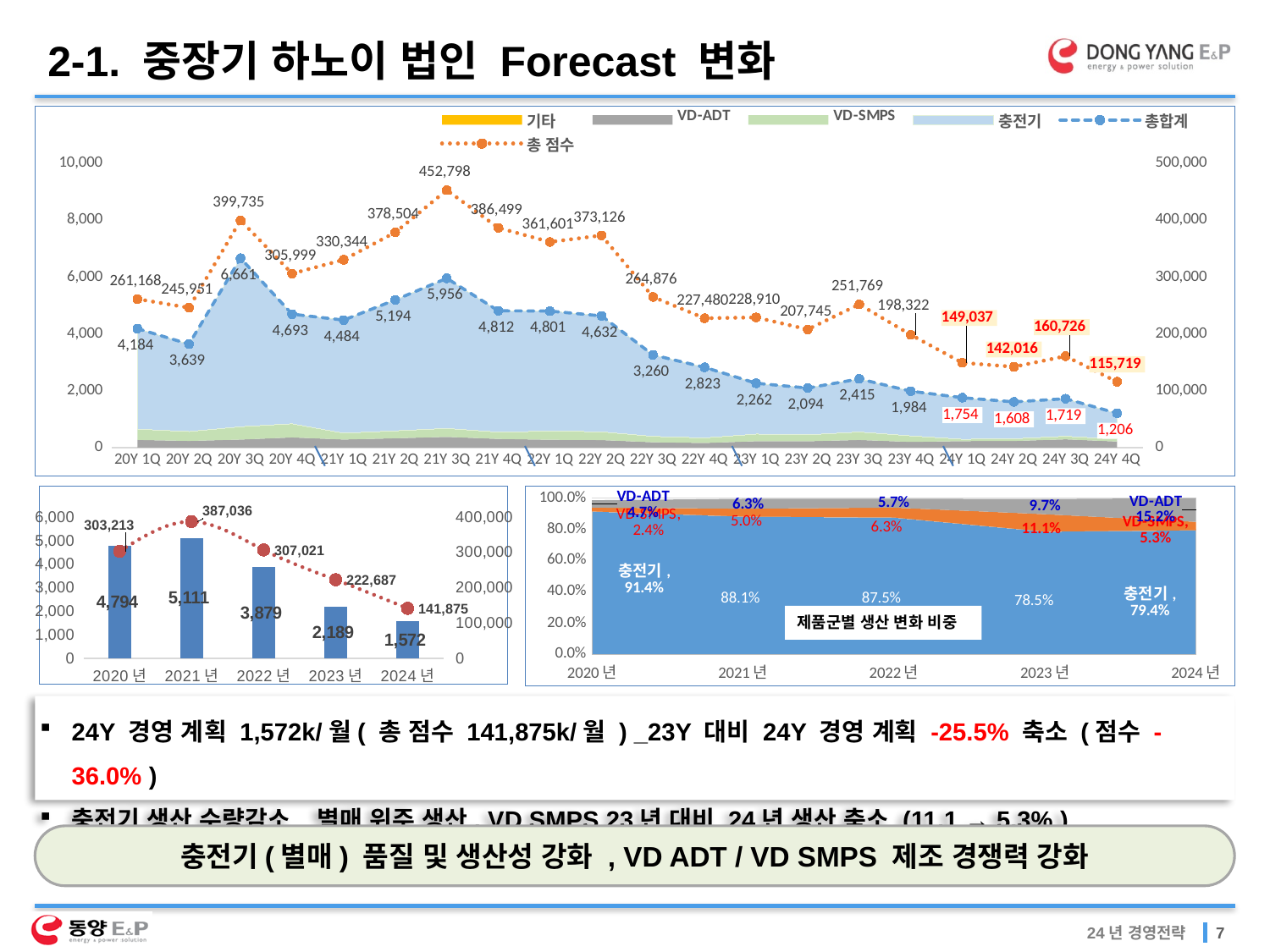

2-1. 중장기 하노이 법인 Forecast 변화

### Chart

| Category | 기타 | VD-ADT | VD-SMPS | 충전기 | 총합계 | 총 점수 |
|---|---|---|---|---|---|---|
| 20Y 1Q | 1.0 | 268.488 | 378.0 | 3536.512 | 4184.0 | 261168.0 |
| 20Y 2Q | 1.0 | 233.744 | 329.0 | 3075.256 | 3639.0 | 245951.0 |
| 20Y 3Q | 1.0 | 281.264 | 452.0 | 5926.736 | 6661.0 | 399735.0 |
| 20Y 4Q | 1.0 | 355.824 | 480.0 | 3856.176 | 4692.999999999999 | 305999.0 |
| 21Y 1Q | 1.0 | 282.492 | 224.20000000000002 | 3976.0 | 4483.692 | 330344.0 |
| 21Y 2Q | 1.0 | 327.222 | 259.7 | 4606.0 | 5193.922 | 378504.0 |
| 21Y 3Q | 1.0 | 375.228 | 297.8 | 5282.0 | 5956.028 | 452798.0 |
| 21Y 4Q | 1.0 | 303.156 | 240.60000000000002 | 4267.0 | 4811.756 | 386499.0 |
| 22Y 1Q | 1.0 | 273.657 | 302.463 | 4224.0 | 4801.12 | 361601.0 |
| 22Y 2Q | 1.0 | 264.024 | 291.816 | 4075.0 | 4631.84 | 373126.0 |
| 22Y 3Q | 1.0 | 185.82 | 205.38 | 2868.0 | 3260.2000000000003 | 264876.0 |
| 22Y 4Q | 1.0 | 160.911 | 177.849 | 2483.0 | 2822.76 | 227480.0 |
| 23Y 1Q | 1.0 | 223.0 | 252.0 | 1786.0 | 2262.0 | 228910.0 |
| 23Y 2Q | 1.0 | 221.0 | 226.0 | 1646.0 | 2094.0 | 207745.0 |
| 23Y 3Q | 1.0 | 267.0 | 281.0 | 1866.0 | 2415.0 | 251769.0 |
| 23Y 4Q | 1.0 | 198.0 | 213.0 | 1572.0 | 1984.0 | 198322.0 |
| 24Y 1Q | 1.0 | 227.0 | 64.0 | 1462.0 | 1754.0 | 149037.0 |
| 24Y 2Q | 3.0 | 229.0 | 79.0 | 1297.0 | 1608.0 | 142016.0 |
| 24Y 3Q | 3.0 | 288.0 | 107.0 | 1321.0 | 1719.0 | 160726.0 |
| 24Y 4Q | 3.0 | 210.0 | 84.0 | 909.0 | 1206.0 | 115719.0 |

### Chart

| Category | 완제품(월평균) | 점수(월평균) |
|---|---|---|
| 2020년 | 4794.0 | 303213.0 |
| 2021년 | 5111.0 | 387036.0 |
| 2022년 | 3879.0 | 307021.0 |
| 2023년 | 2189.0 | 222687.0 |
| 2024년 | 1572.0 | 141875.0 |

### Chart

| Category | 충전기 | VD-SMPS | VD-ADT |
|---|---|---|---|
| 2020년 | 0.914 | 0.024 | 0.047 |
| 2021년 | 0.881 | 0.050001472213942716 | 0.06300185498956781 |
| 2022년 | 0.875 | 0.06300032482766088 | 0.05700029389169318 |
| 2023년 | 0.7846944603083952 | 0.11102227298686465 | 0.097 |
| 2024년 | 0.7935422299984094 | 0.053125497057420076 | 0.15174168919993639 |
제품군별 생산 변화 비중
24Y 경영 계획 1,572k/월( 총 점수 141,875k/월 ) _23Y 대비 24Y 경영 계획 -25.5% 축소 (점수 -36.0% )
충전기 생산 수량감소_별매 위주 생산, VD SMPS 23년 대비 24년 생산 축소 (11.1 → 5.3% )
충전기(별매) 품질 및 생산성 강화 , VD ADT / VD SMPS 제조 경쟁력 강화